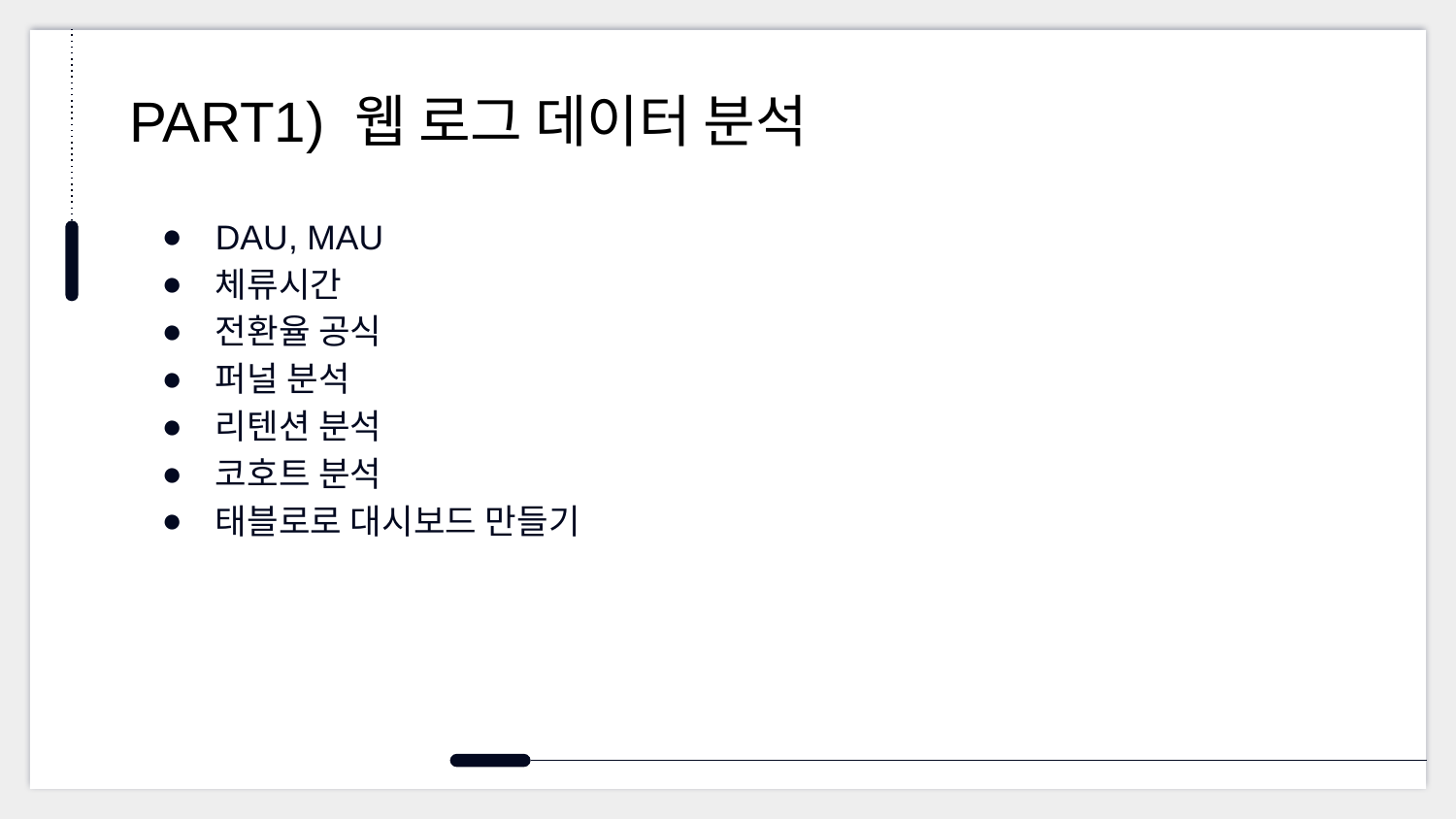

# PART1) 웹 로그 데이터 분석
DAU, MAU
체류시간
전환율 공식
퍼널 분석
리텐션 분석
코호트 분석
태블로로 대시보드 만들기